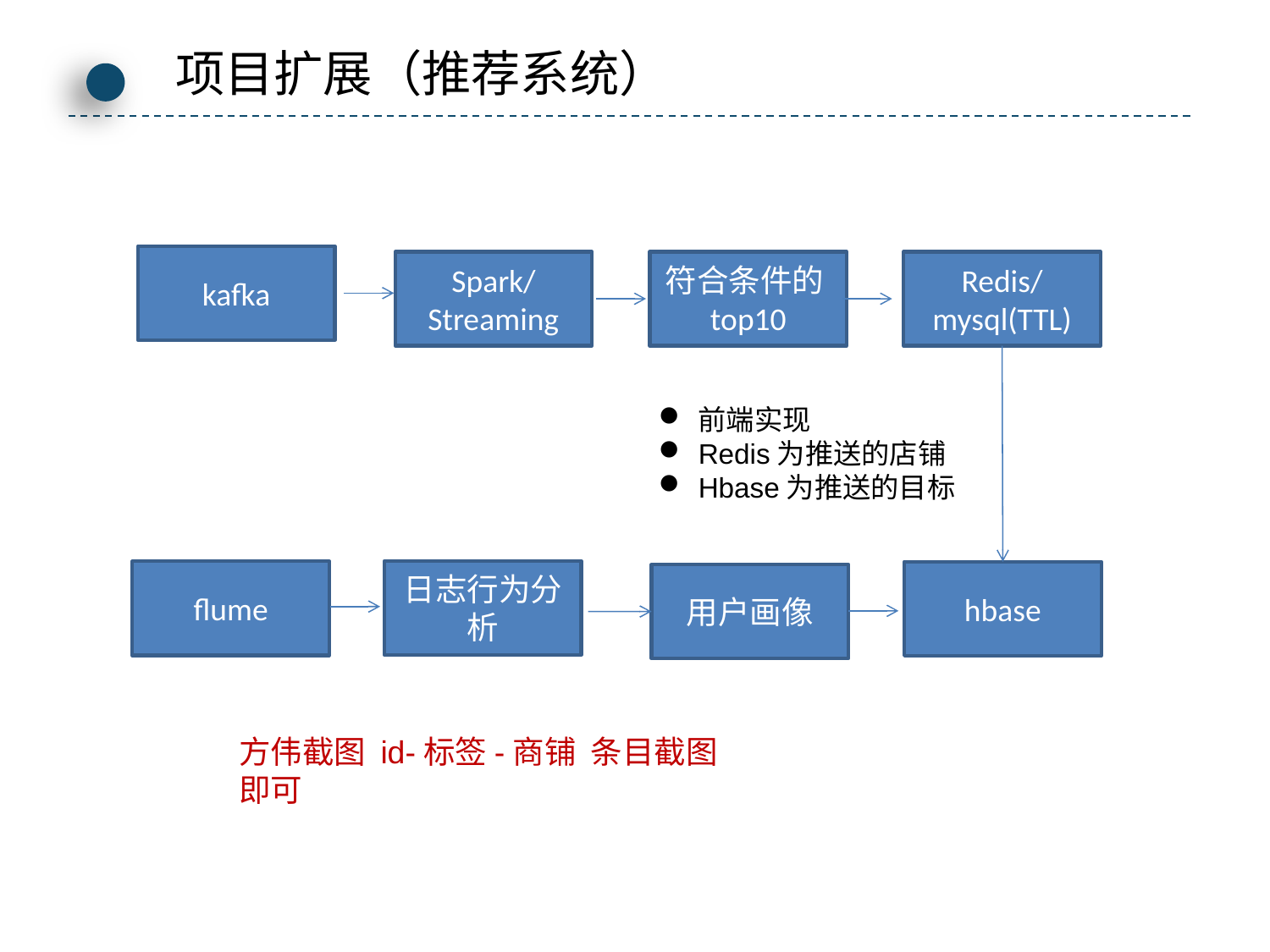

项目扩展（推荐系统）

kafka
Redis/mysql(TTL)
Spark/Streaming
符合条件的top10
点击添加文本
前端实现
Redis为推送的店铺
Hbase为推送的目标
点击添加文本
日志行为分析
flume
hbase
用户画像
点击添加文本

方伟截图 id-标签-商铺  条目截图即可
点击添加文本